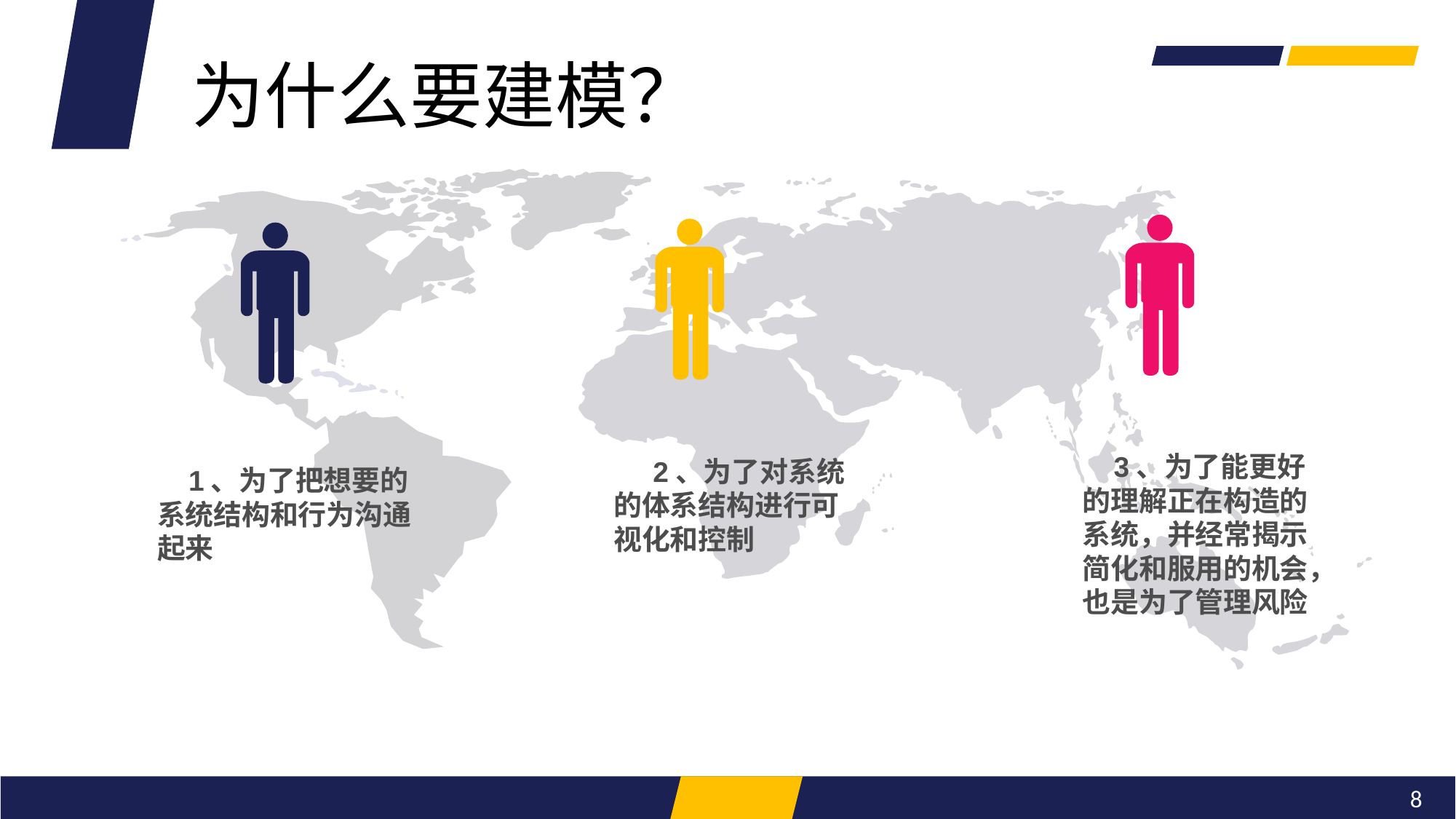

为什么要建模？

    3、为了能更好的理解正在构造的系统，并经常揭示简化和服用的机会，也是为了管理风险
     2、为了对系统的体系结构进行可视化和控制
    1、为了把想要的系统结构和行为沟通起来
8